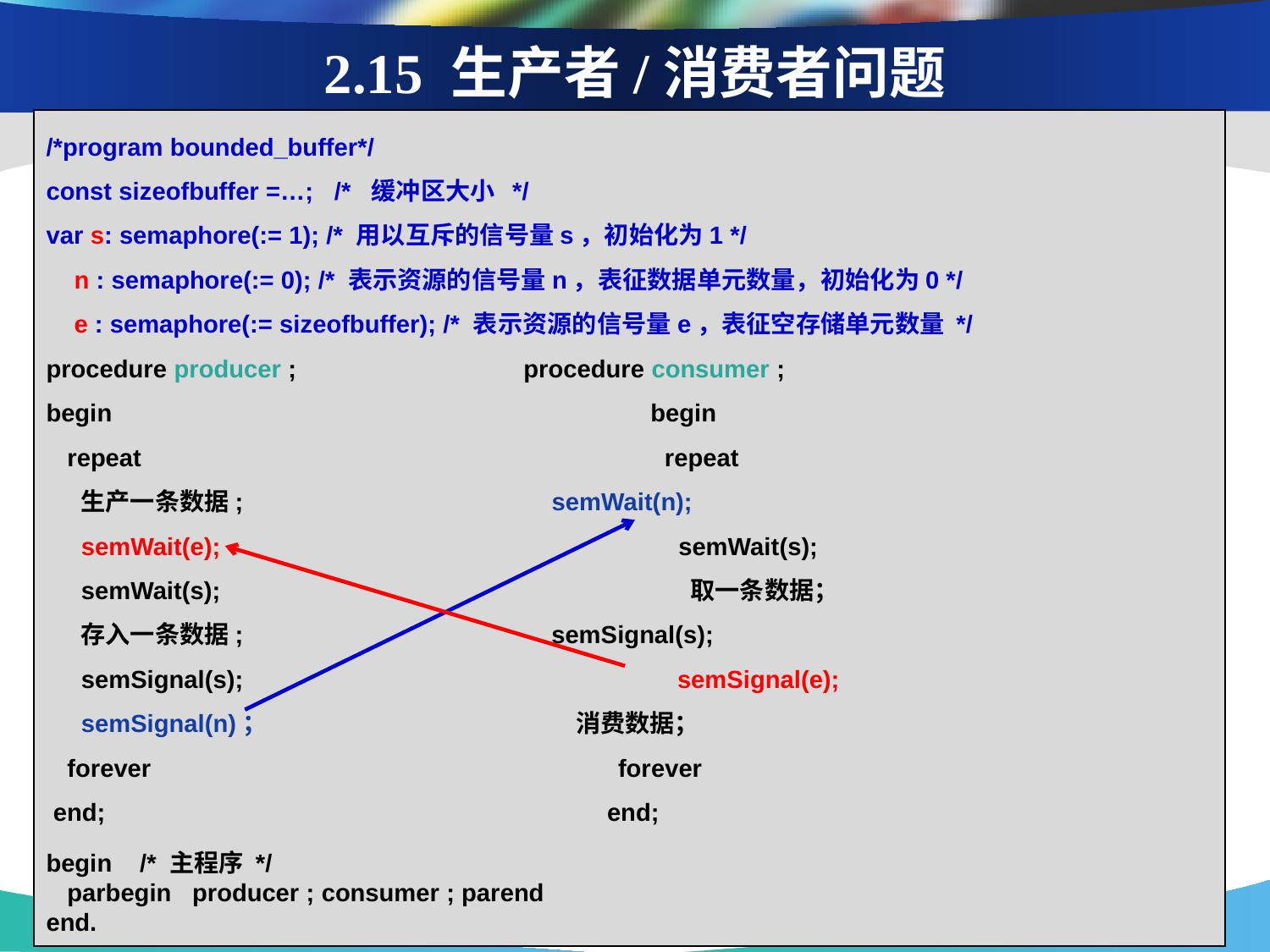

# 2.15 生产者/消费者问题
/*program bounded_buffer*/
const sizeofbuffer =…;   /*  缓冲区大小  */
var s: semaphore(:= 1); /* 用以互斥的信号量s，初始化为1 */
    n : semaphore(:= 0); /* 表示资源的信号量n，表征数据单元数量，初始化为0 */
    e : semaphore(:= sizeofbuffer); /* 表示资源的信号量e，表征空存储单元数量 */
procedure producer ;   		       procedure consumer ;
begin                   			       begin
   repeat                     		         	         repeat
     生产一条数据;            		           semWait(n);
     semWait(e);                    	          	           semWait(s);
     semWait(s);                    	                              取一条数据；
     存入一条数据;          		           semSignal(s);
     semSignal(s);               	                             semSignal(e);
     semSignal(n)；                                                      消费数据；
   forever                                                                   forever
 end;                                                                        end;
begin    /* 主程序 */
   parbegin   producer ; consumer ; parend
end.